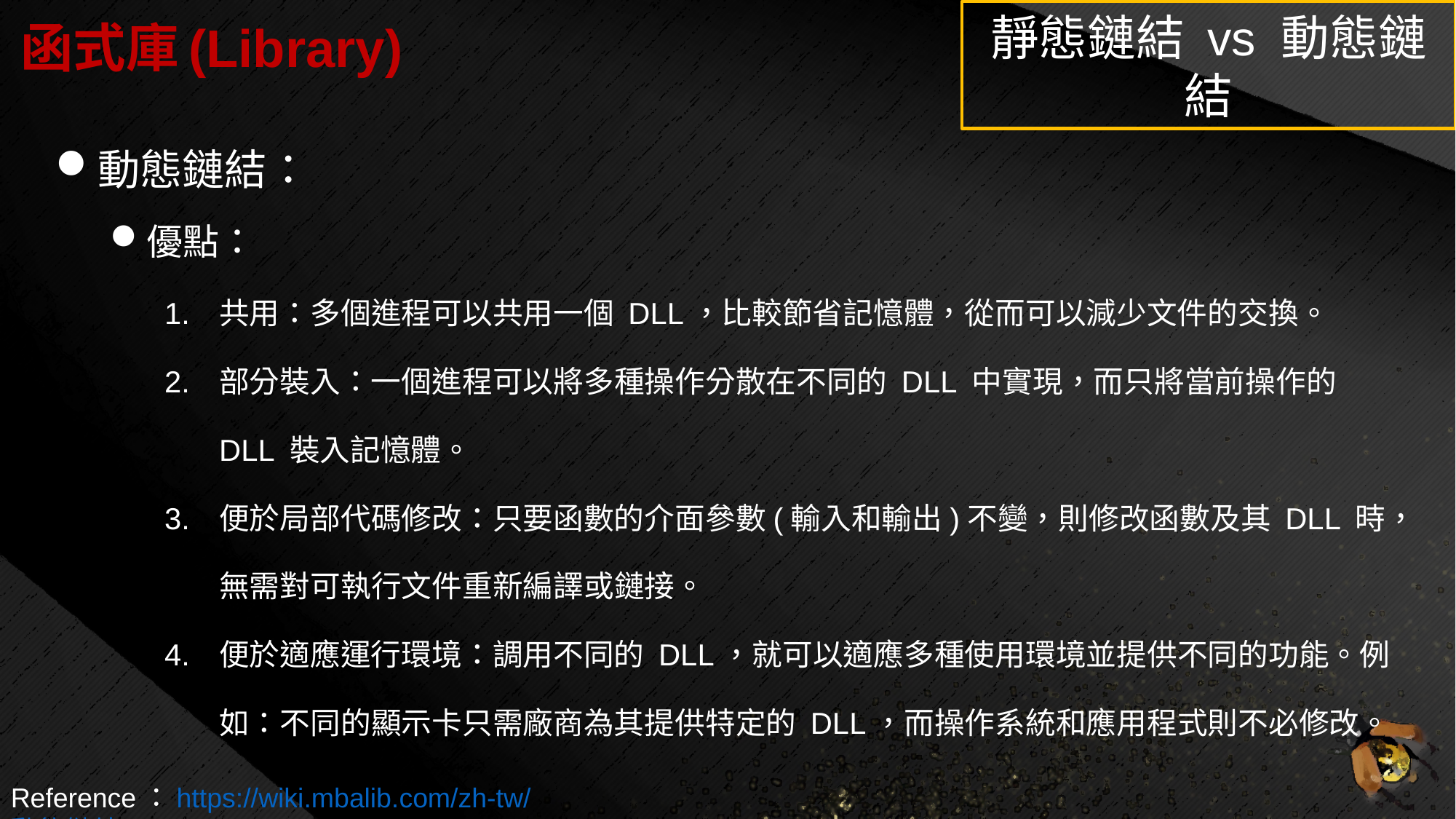

# 函式庫(Library)
靜態鏈結 vs 動態鏈結
動態鏈結：
優點：
共用：多個進程可以共用一個 DLL，比較節省記憶體，從而可以減少文件的交換。
部分裝入：一個進程可以將多種操作分散在不同的 DLL 中實現，而只將當前操作的 DLL 裝入記憶體。
便於局部代碼修改：只要函數的介面參數(輸入和輸出)不變，則修改函數及其 DLL 時，無需對可執行文件重新編譯或鏈接。
便於適應運行環境：調用不同的 DLL，就可以適應多種使用環境並提供不同的功能。例如：不同的顯示卡只需廠商為其提供特定的 DLL，而操作系統和應用程式則不必修改。
Reference：https://wiki.mbalib.com/zh-tw/動態鏈結